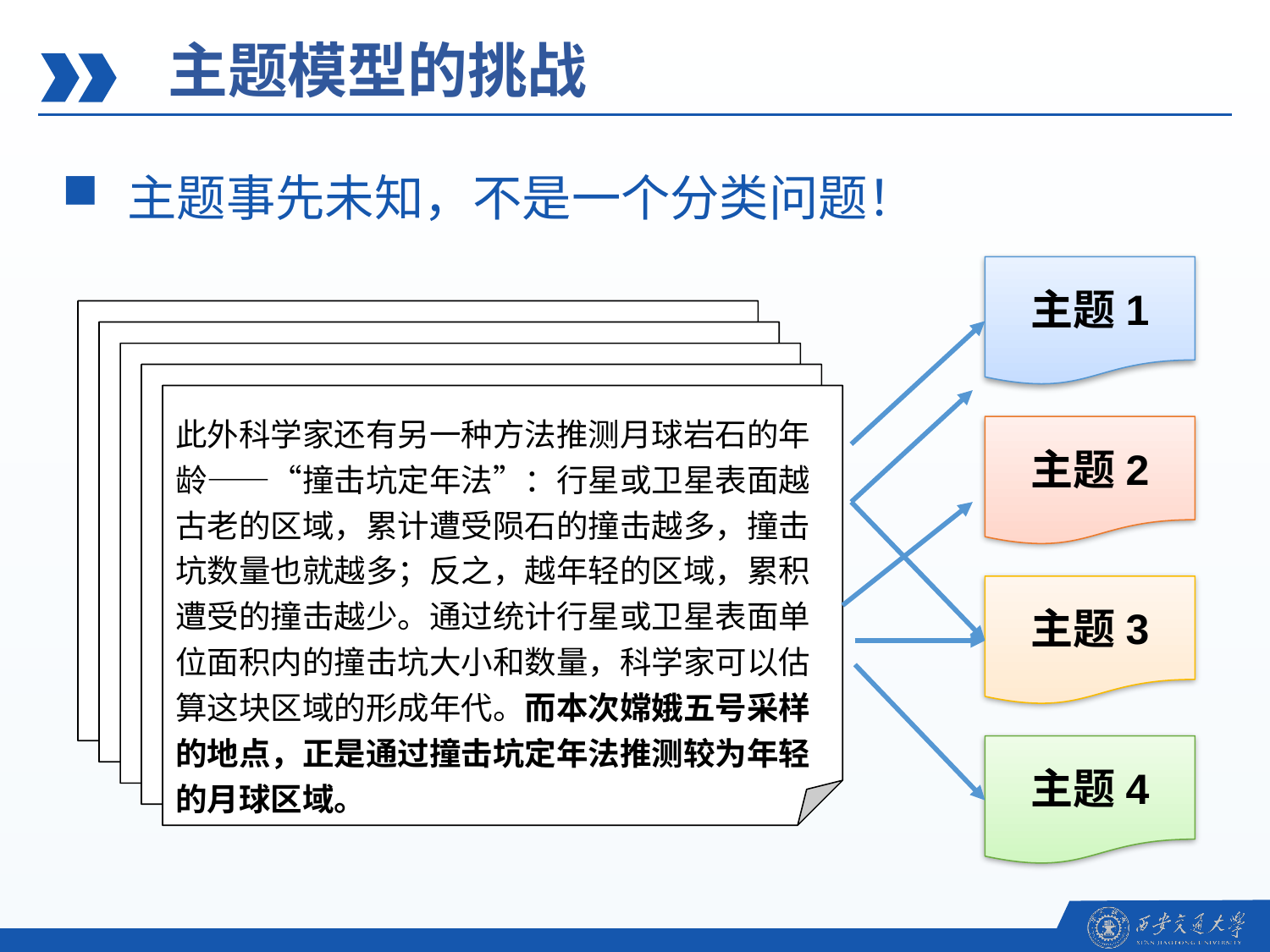

主题模型的挑战
主题事先未知，不是一个分类问题！
主题1

此外科学家还有另一种方法推测月球岩石的年龄——“撞击坑定年法”：行星或卫星表面越古老的区域，累计遭受陨石的撞击越多，撞击坑数量也就越多；反之，越年轻的区域，累积遭受的撞击越少。通过统计行星或卫星表面单位面积内的撞击坑大小和数量，科学家可以估算这块区域的形成年代。而本次嫦娥五号采样的地点，正是通过撞击坑定年法推测较为年轻的月球区域。
主题2
主题3
主题4